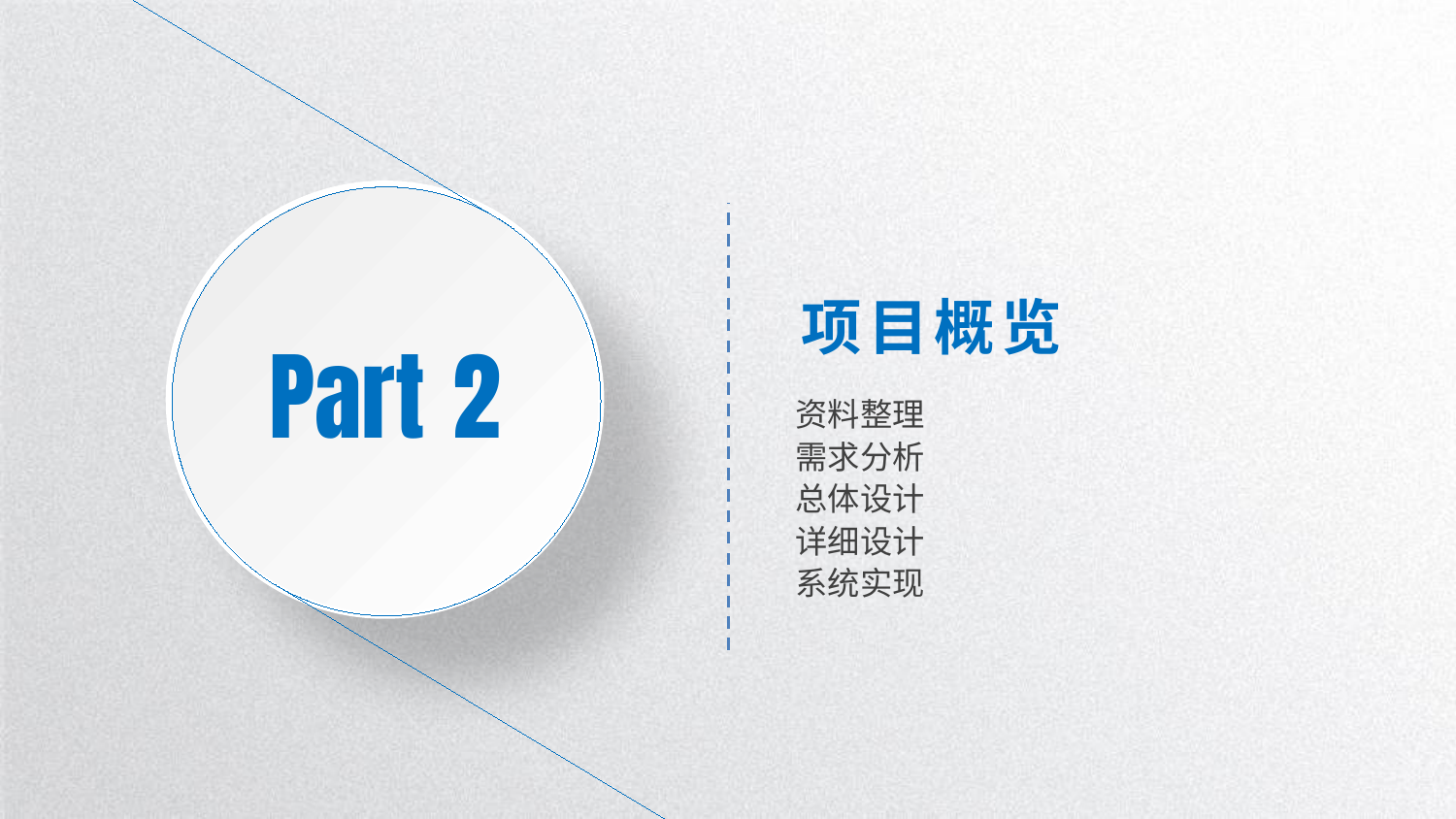

Part 2

项目概览
资料整理
需求分析
总体设计
详细设计
系统实现